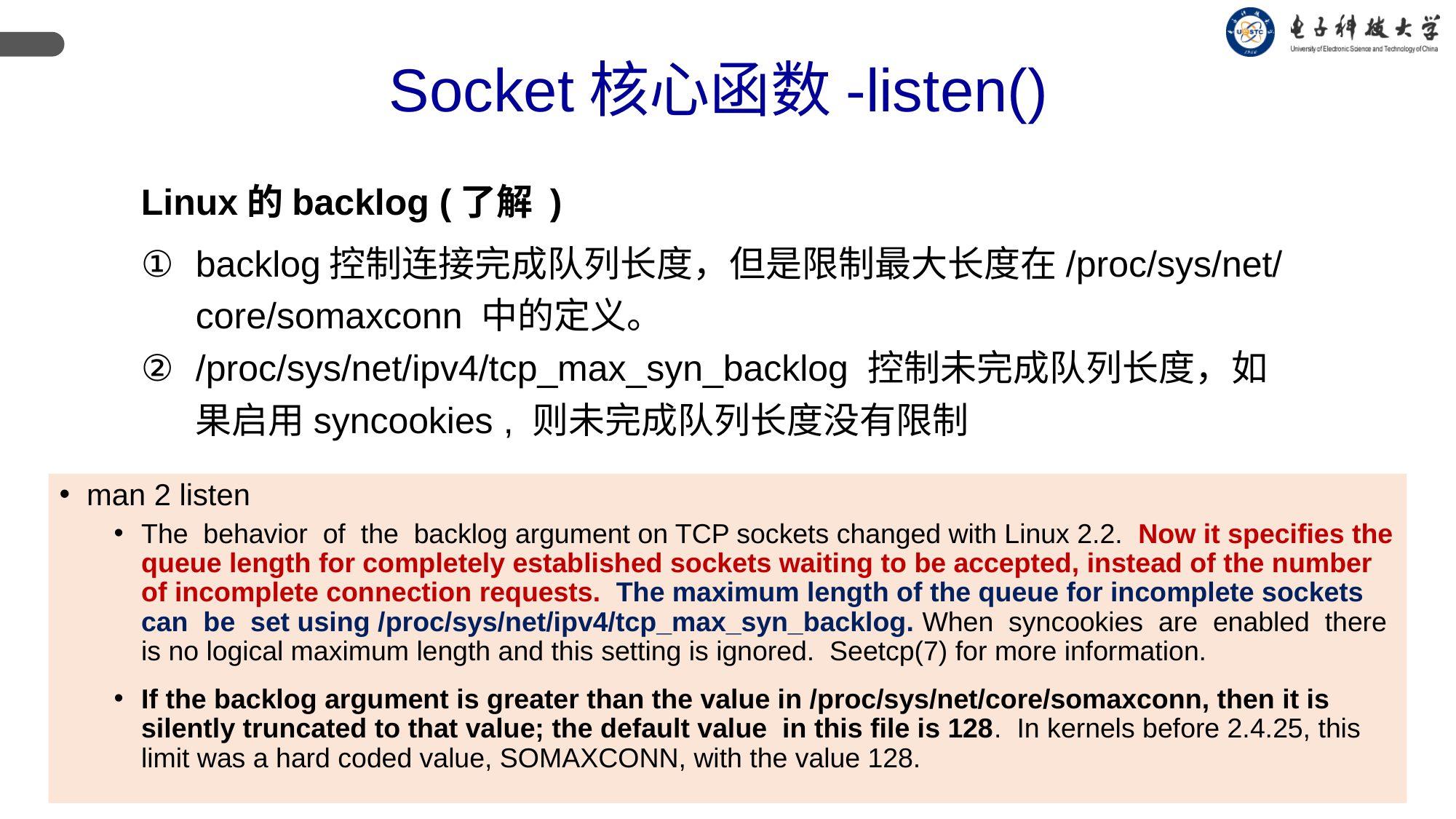

Socket核心函数-listen()
Linux的backlog (了解 )
backlog控制连接完成队列长度，但是限制最大长度在/proc/sys/net/core/somaxconn 中的定义。
/proc/sys/net/ipv4/tcp_max_syn_backlog 控制未完成队列长度，如果启用syncookies , 则未完成队列长度没有限制
man 2 listen
The  behavior  of  the  backlog argument on TCP sockets changed with Linux 2.2.  Now it specifies the queue length for completely established sockets waiting to be accepted, instead of the number of incomplete connection requests.  The maximum length of the queue for incomplete sockets can  be  set using /proc/sys/net/ipv4/tcp_max_syn_backlog. When  syncookies  are  enabled  there is no logical maximum length and this setting is ignored.  Seetcp(7) for more information.
If the backlog argument is greater than the value in /proc/sys/net/core/somaxconn, then it is silently truncated to that value; the default value  in this file is 128.  In kernels before 2.4.25, this limit was a hard coded value, SOMAXCONN, with the value 128.